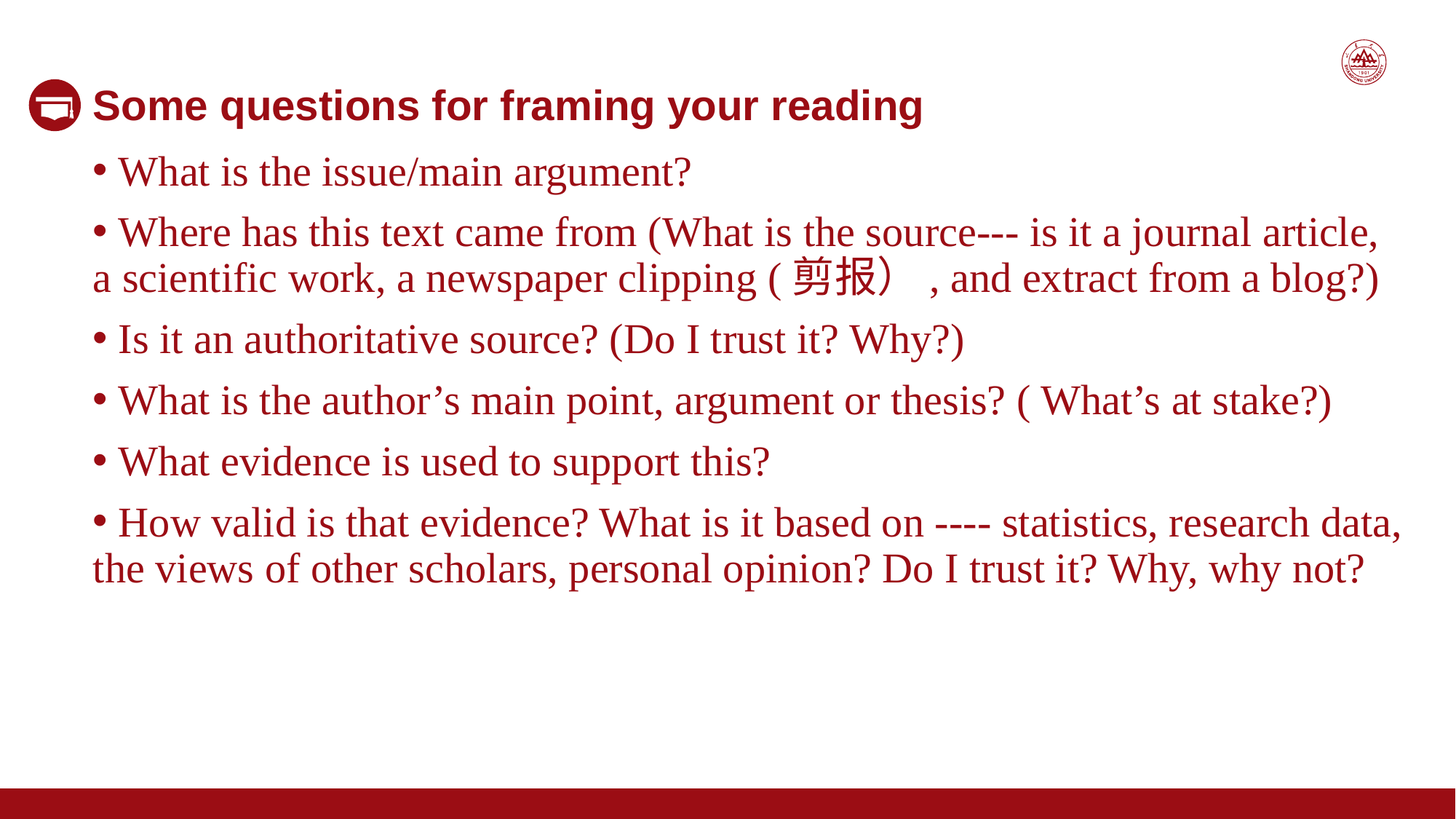

Some questions for framing your reading
 What is the issue/main argument?
 Where has this text came from (What is the source--- is it a journal article, a scientific work, a newspaper clipping (剪报）, and extract from a blog?)
 Is it an authoritative source? (Do I trust it? Why?)
 What is the author’s main point, argument or thesis? ( What’s at stake?)
 What evidence is used to support this?
 How valid is that evidence? What is it based on ---- statistics, research data, the views of other scholars, personal opinion? Do I trust it? Why, why not?